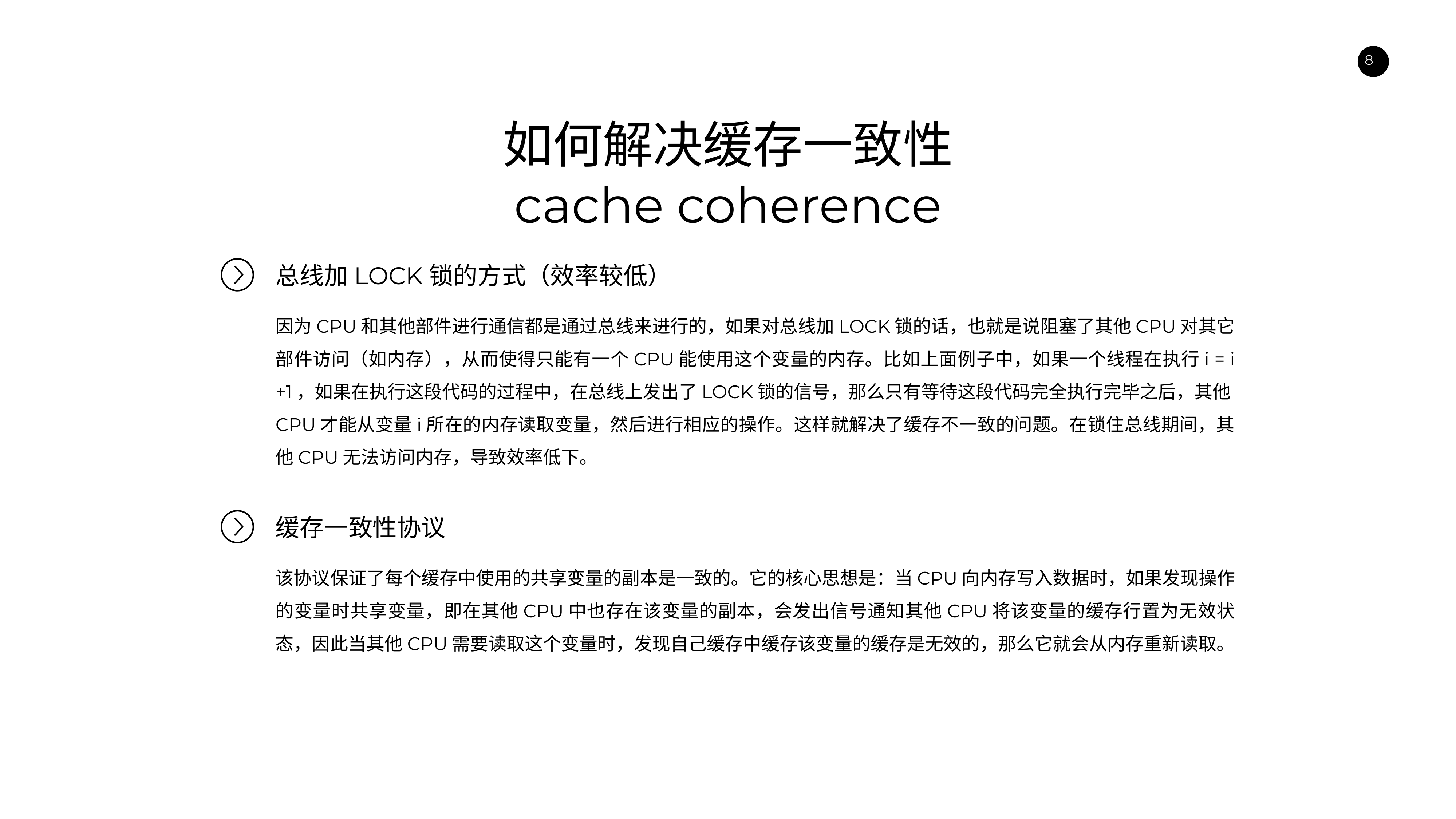

如何解决缓存一致性
cache coherence
总线加LOCK锁的方式（效率较低）

因为CPU和其他部件进行通信都是通过总线来进行的，如果对总线加LOCK锁的话，也就是说阻塞了其他CPU对其它部件访问（如内存），从而使得只能有一个CPU能使用这个变量的内存。比如上面例子中，如果一个线程在执行i = i +1，如果在执行这段代码的过程中，在总线上发出了LOCK锁的信号，那么只有等待这段代码完全执行完毕之后，其他CPU才能从变量i所在的内存读取变量，然后进行相应的操作。这样就解决了缓存不一致的问题。在锁住总线期间，其他CPU无法访问内存，导致效率低下。
缓存一致性协议

该协议保证了每个缓存中使用的共享变量的副本是一致的。它的核心思想是：当CPU向内存写入数据时，如果发现操作的变量时共享变量，即在其他CPU中也存在该变量的副本，会发出信号通知其他CPU将该变量的缓存行置为无效状态，因此当其他CPU需要读取这个变量时，发现自己缓存中缓存该变量的缓存是无效的，那么它就会从内存重新读取。